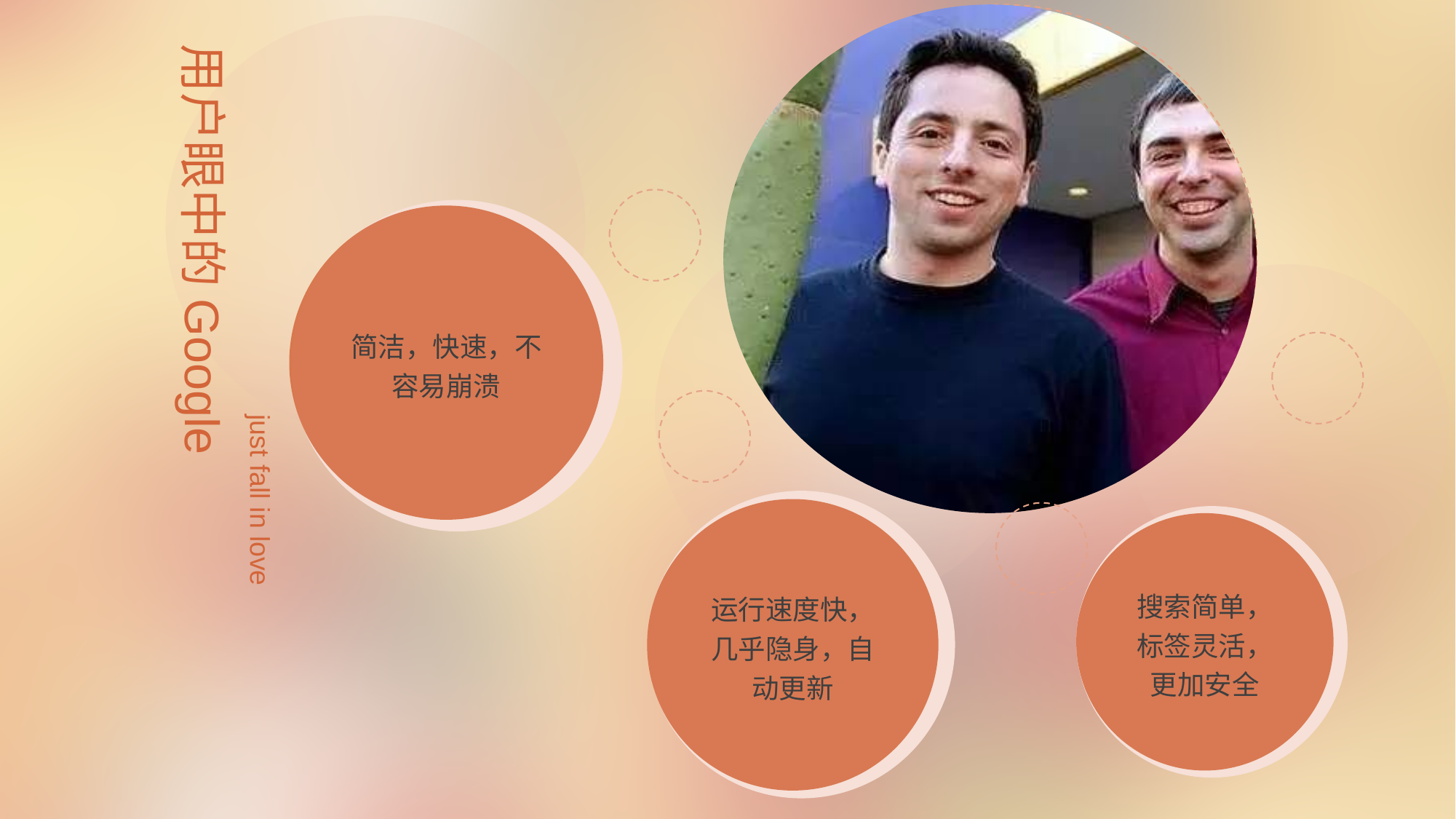

简洁，快速，不容易崩溃

用户眼中的Google

运行速度快，几乎隐身，自动更新

just fall in love
搜索简单，标签灵活，更加安全